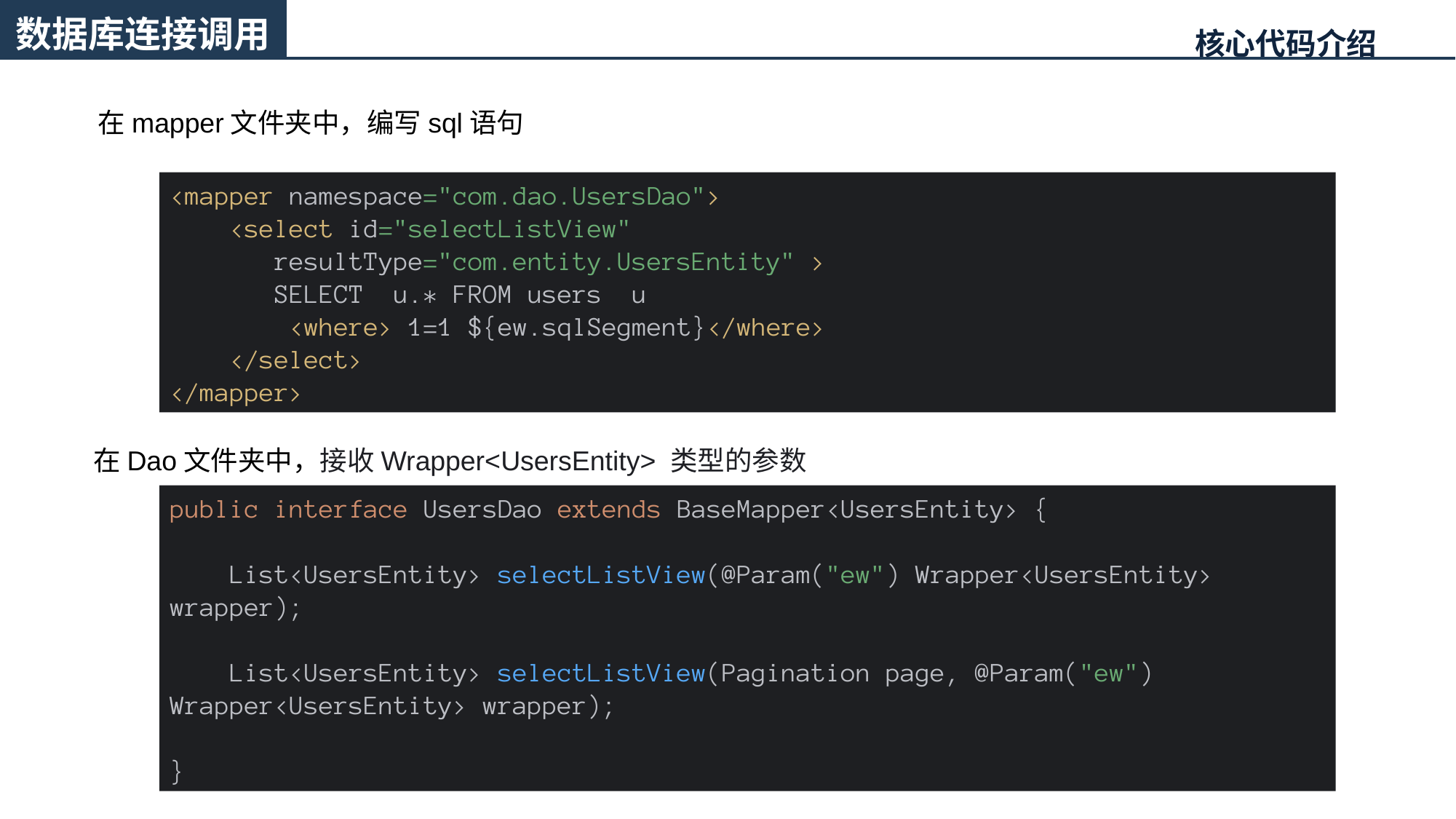

数据库连接调用
核心代码介绍
在mapper文件夹中，编写sql语句
<mapper namespace="com.dao.UsersDao">
    <select id="selectListView"
       resultType="com.entity.UsersEntity" >
       SELECT  u.* FROM users  u
        <where> 1=1 ${ew.sqlSegment}</where>
    </select>
</mapper>
在Dao文件夹中，接收Wrapper<UsersEntity> 类型的参数

public interface UsersDao extends BaseMapper<UsersEntity> {
    List<UsersEntity> selectListView(@Param("ew") Wrapper<UsersEntity> wrapper);
    List<UsersEntity> selectListView(Pagination page, @Param("ew") Wrapper<UsersEntity> wrapper);
}